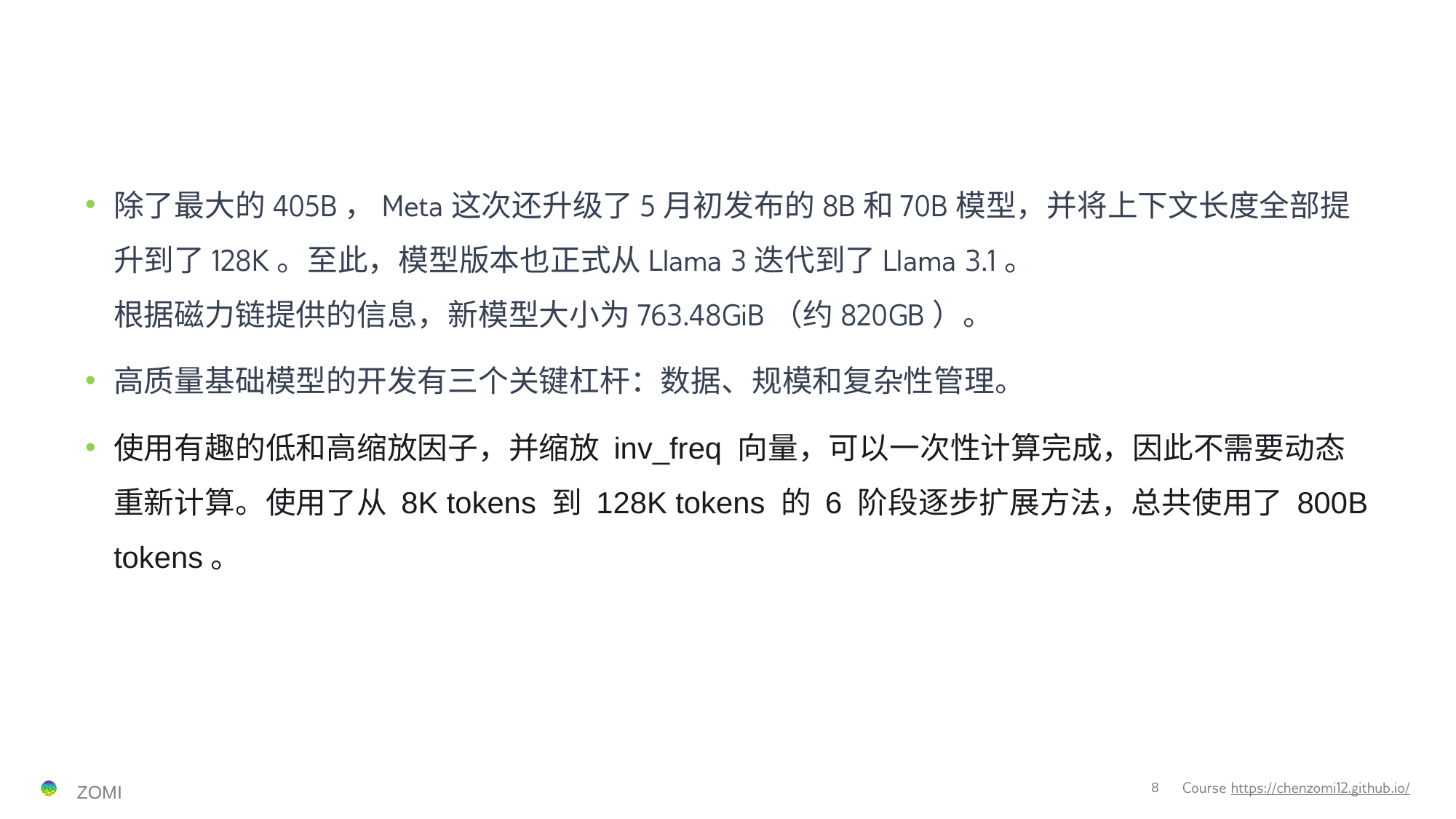

#
除了最大的405B，Meta这次还升级了5月初发布的8B和70B模型，并将上下文长度全部提升到了128K。至此，模型版本也正式从Llama 3迭代到了Llama 3.1。
根据磁力链提供的信息，新模型大小为763.48GiB（约820GB）。
高质量基础模型的开发有三个关键杠杆：数据、规模和复杂性管理。
使用有趣的低和高缩放因子，并缩放 inv_freq 向量，可以一次性计算完成，因此不需要动态重新计算。使用了从 8K tokens 到 128K tokens 的 6 阶段逐步扩展方法，总共使用了 800B tokens。